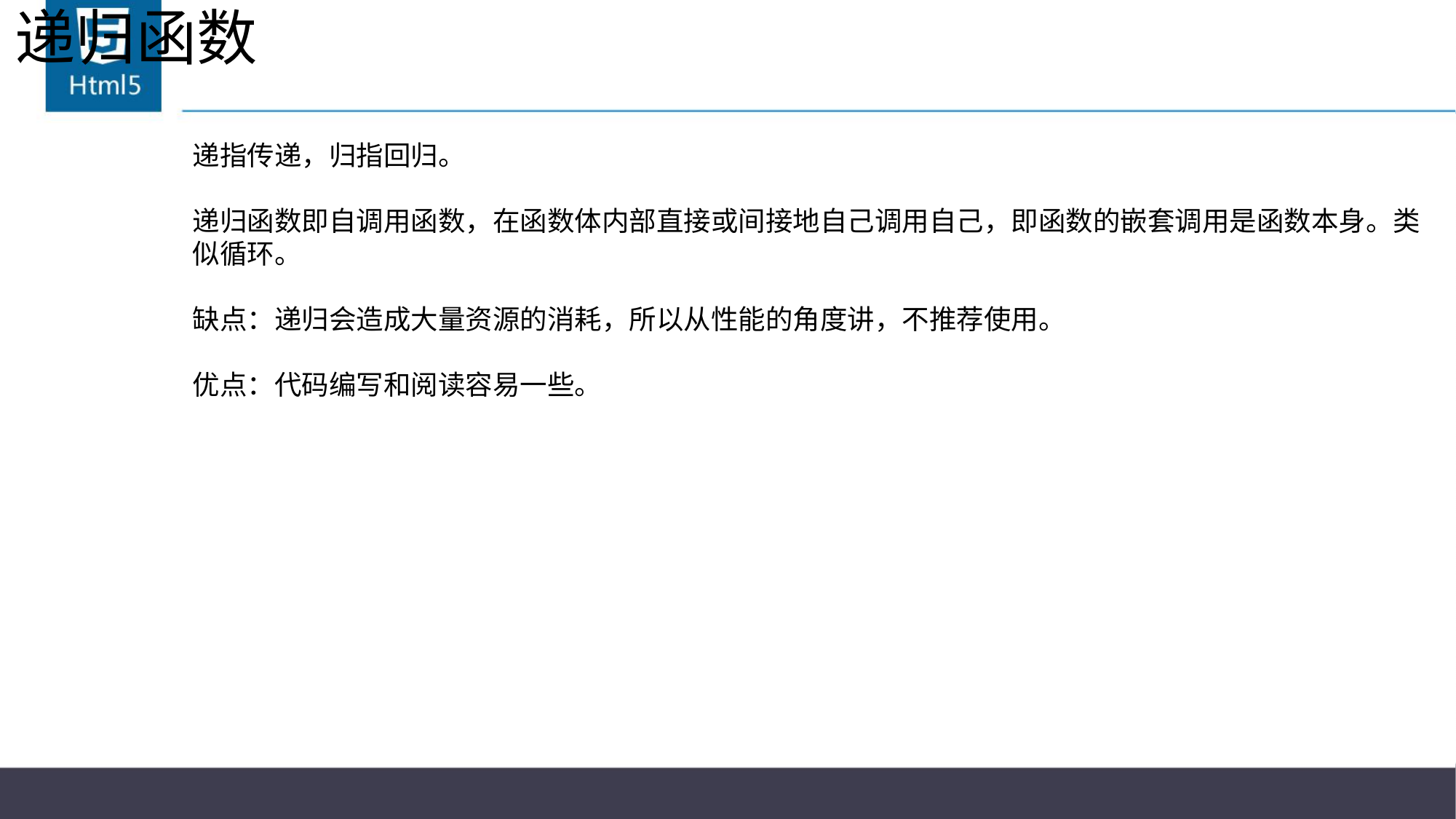

# 递归函数
递指传递，归指回归。

递归函数即自调用函数，在函数体内部直接或间接地自己调用自己，即函数的嵌套调用是函数本身。类似循环。

缺点：递归会造成大量资源的消耗，所以从性能的角度讲，不推荐使用。

优点：代码编写和阅读容易一些。